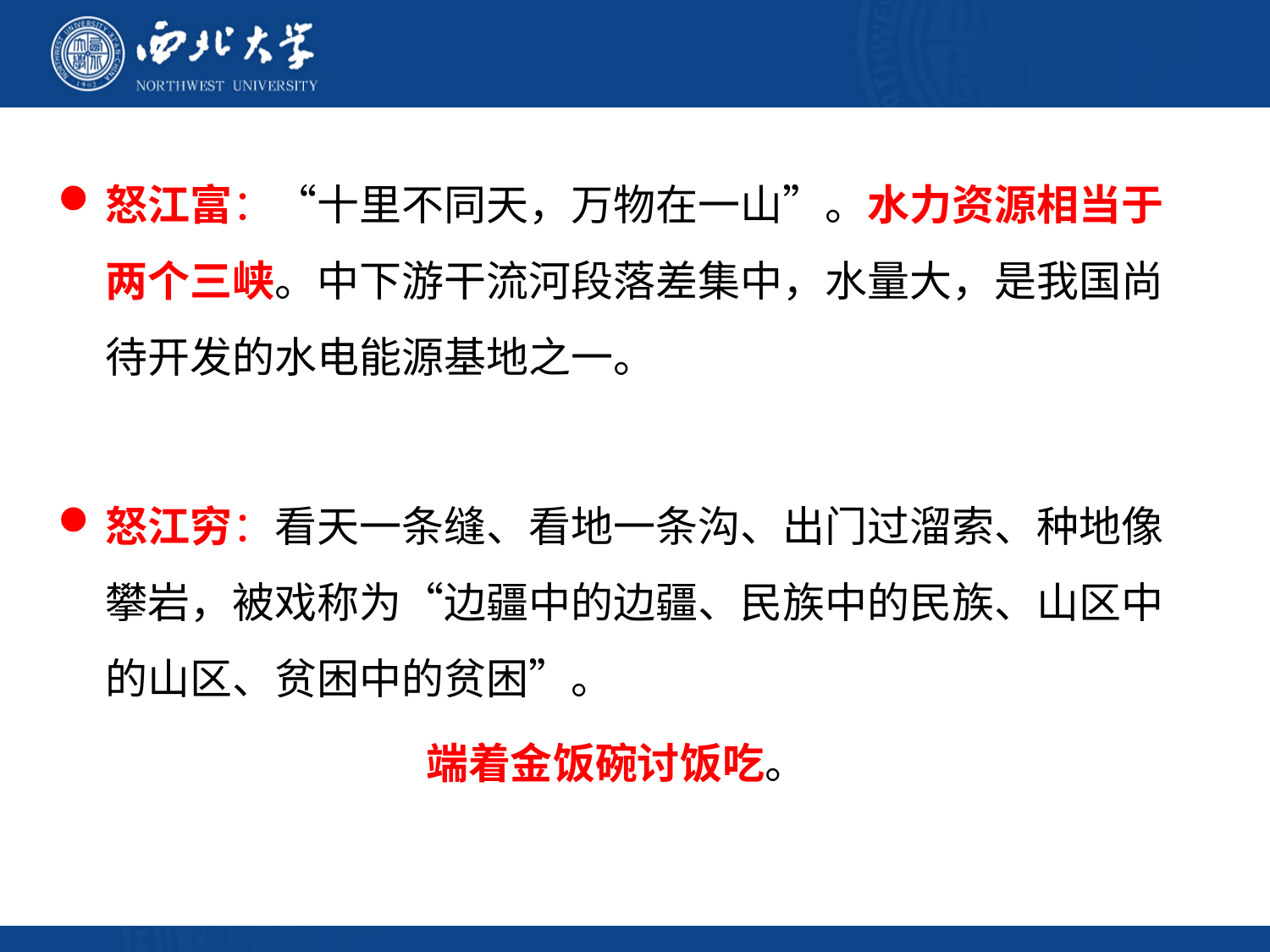

怒江富：“十里不同天，万物在一山”。水力资源相当于两个三峡。中下游干流河段落差集中，水量大，是我国尚待开发的水电能源基地之一。

怒江穷：看天一条缝、看地一条沟、出门过溜索、种地像攀岩，被戏称为“边疆中的边疆、民族中的民族、山区中的山区、贫困中的贫困”。
端着金饭碗讨饭吃。